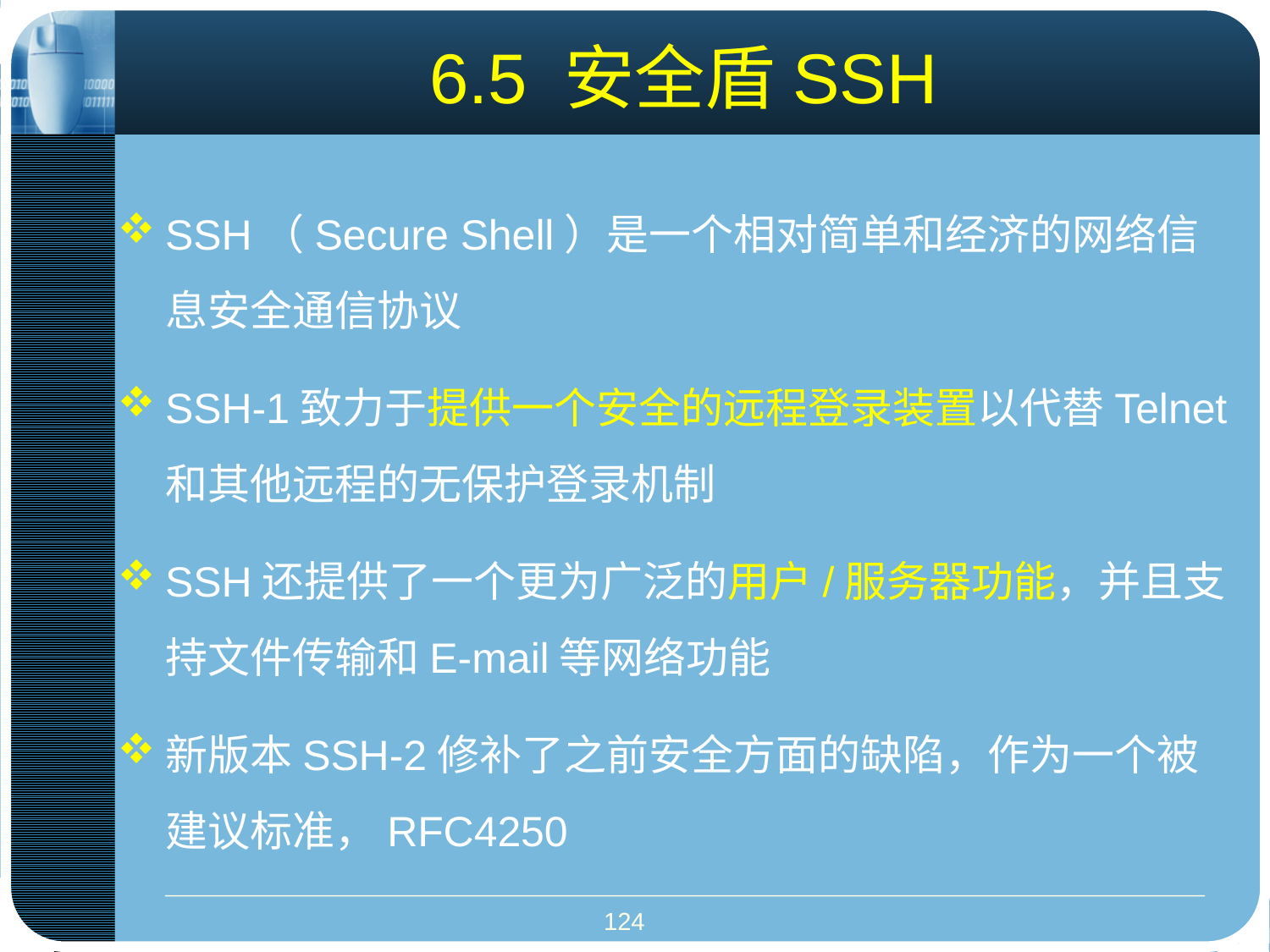

# 6.5 安全盾SSH
SSH（Secure Shell）是一个相对简单和经济的网络信息安全通信协议
SSH-1致力于提供一个安全的远程登录装置以代替Telnet和其他远程的无保护登录机制
SSH还提供了一个更为广泛的用户/服务器功能，并且支持文件传输和E-mail等网络功能
新版本SSH-2修补了之前安全方面的缺陷，作为一个被建议标准，RFC4250
124